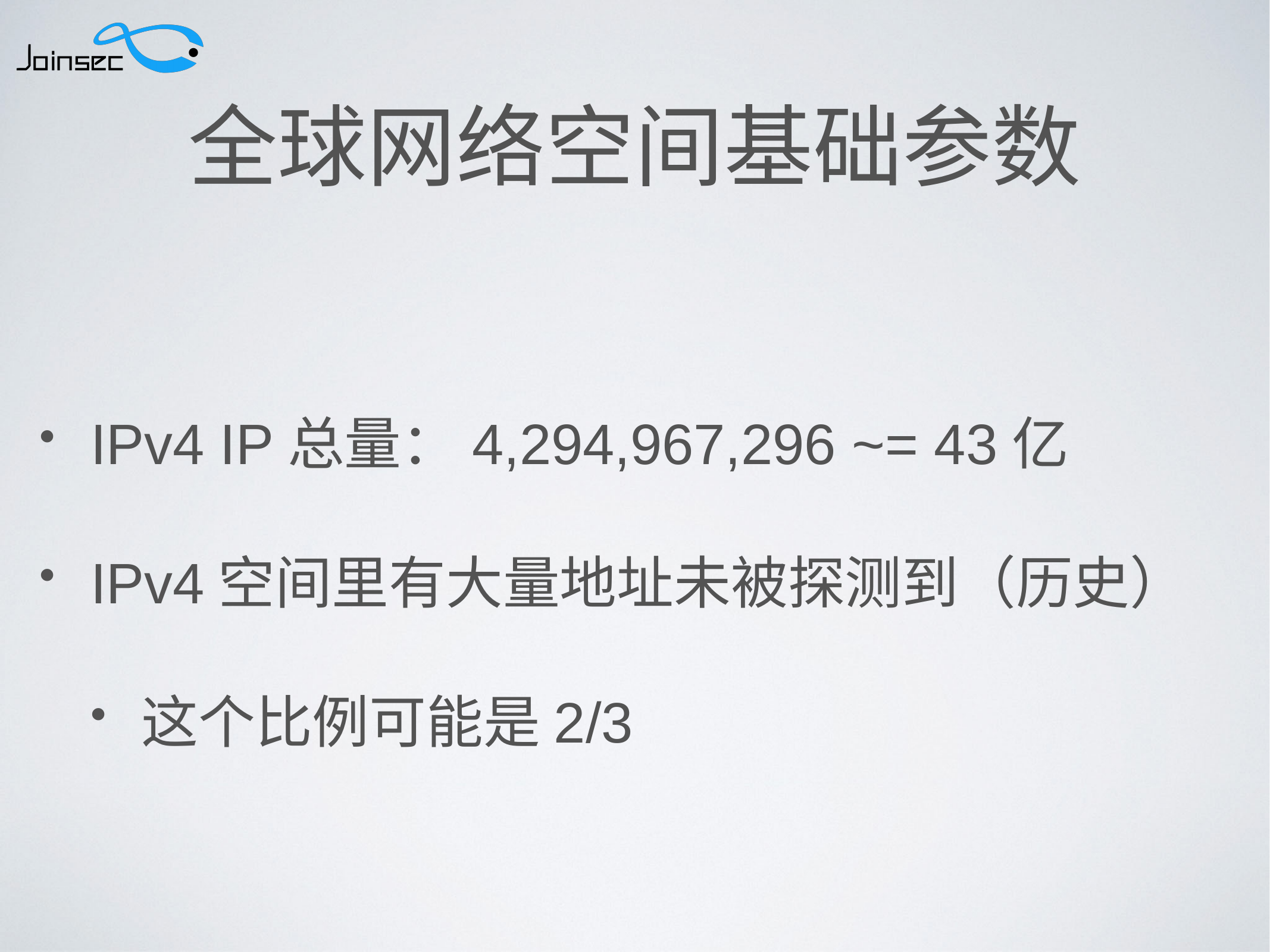

# 全球网络空间基础参数
IPv4 IP总量：4,294,967,296 ~= 43亿
IPv4空间里有大量地址未被探测到（历史）
这个比例可能是2/3